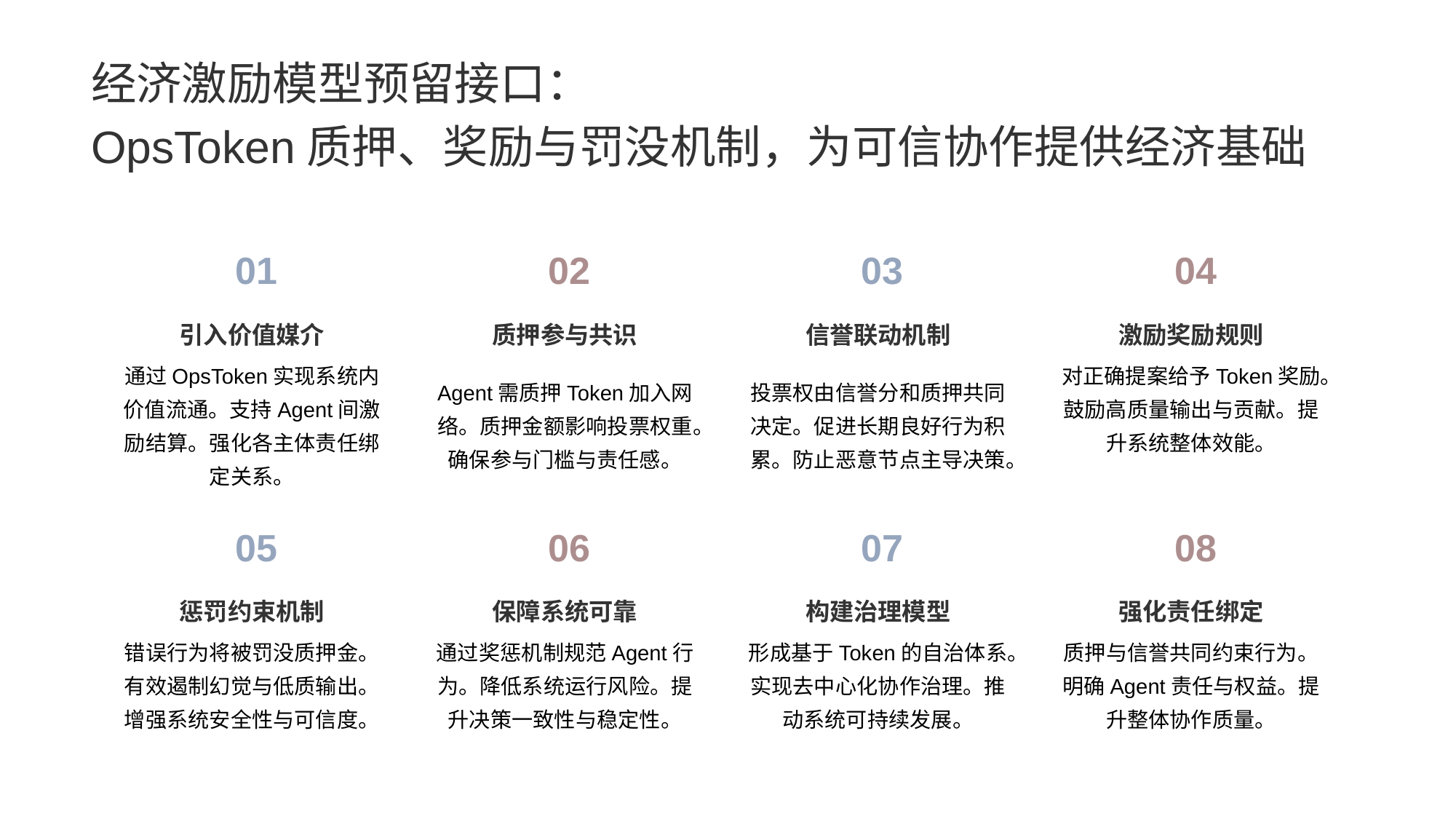

经济激励模型预留接口：
OpsToken质押、奖励与罚没机制，为可信协作提供经济基础

01
02
03
04
引入价值媒介
质押参与共识
信誉联动机制
激励奖励规则
通过OpsToken实现系统内价值流通。支持Agent间激励结算。强化各主体责任绑定关系。
Agent需质押Token加入网络。质押金额影响投票权重。确保参与门槛与责任感。
投票权由信誉分和质押共同决定。促进长期良好行为积累。防止恶意节点主导决策。
对正确提案给予Token奖励。鼓励高质量输出与贡献。提升系统整体效能。
05
06
07
08
惩罚约束机制
保障系统可靠
构建治理模型
强化责任绑定
错误行为将被罚没质押金。有效遏制幻觉与低质输出。增强系统安全性与可信度。
通过奖惩机制规范Agent行为。降低系统运行风险。提升决策一致性与稳定性。
形成基于Token的自治体系。实现去中心化协作治理。推动系统可持续发展。
质押与信誉共同约束行为。明确Agent责任与权益。提升整体协作质量。